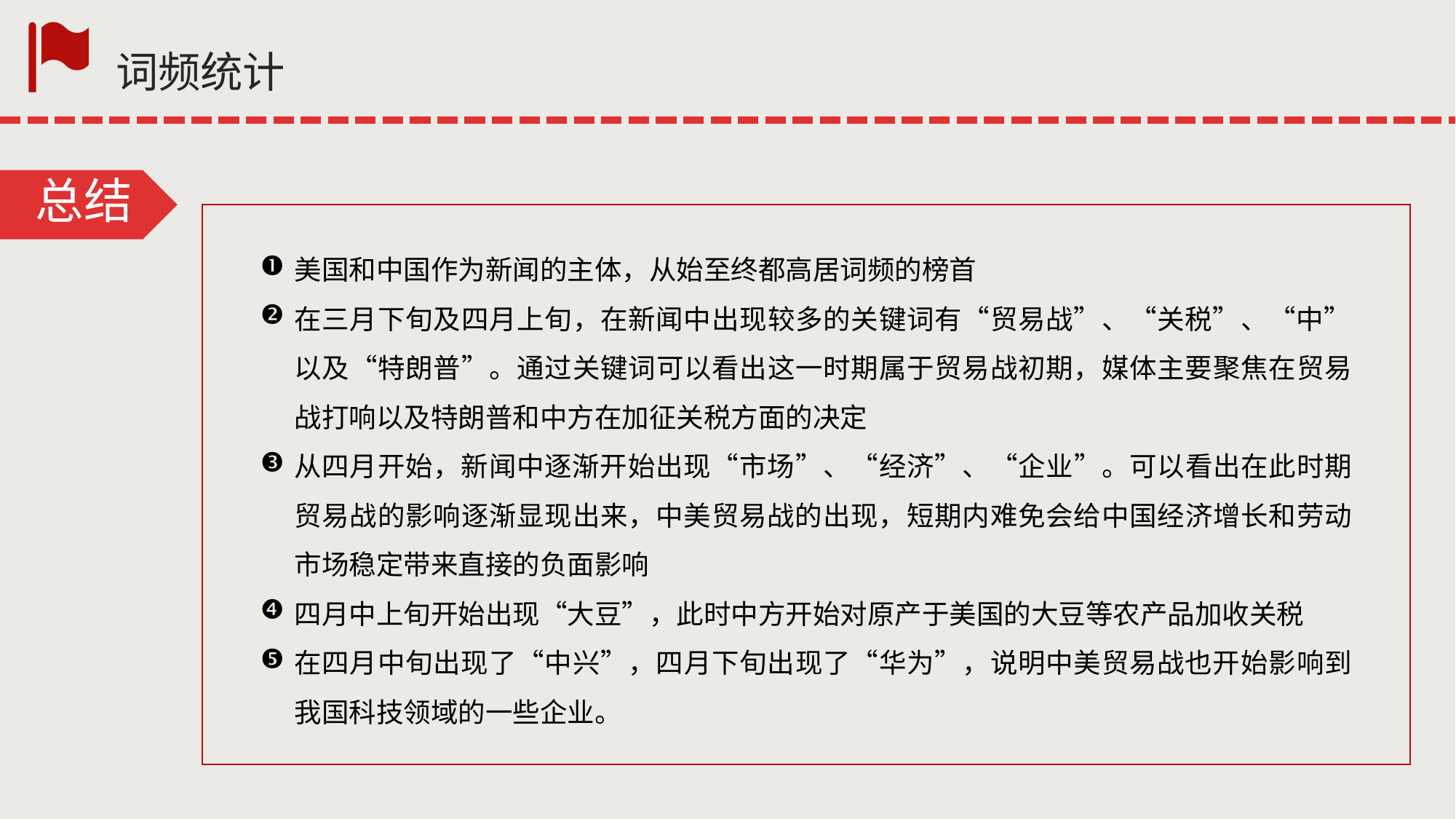

词频统计
总结

美国和中国作为新闻的主体，从始至终都高居词频的榜首
在三月下旬及四月上旬，在新闻中出现较多的关键词有“贸易战”、“关税”、“中”以及“特朗普”。通过关键词可以看出这一时期属于贸易战初期，媒体主要聚焦在贸易战打响以及特朗普和中方在加征关税方面的决定
从四月开始，新闻中逐渐开始出现“市场”、“经济”、“企业”。可以看出在此时期贸易战的影响逐渐显现出来，中美贸易战的出现，短期内难免会给中国经济增长和劳动市场稳定带来直接的负面影响
四月中上旬开始出现“大豆”，此时中方开始对原产于美国的大豆等农产品加收关税
在四月中旬出现了“中兴”，四月下旬出现了“华为”，说明中美贸易战也开始影响到我国科技领域的一些企业。